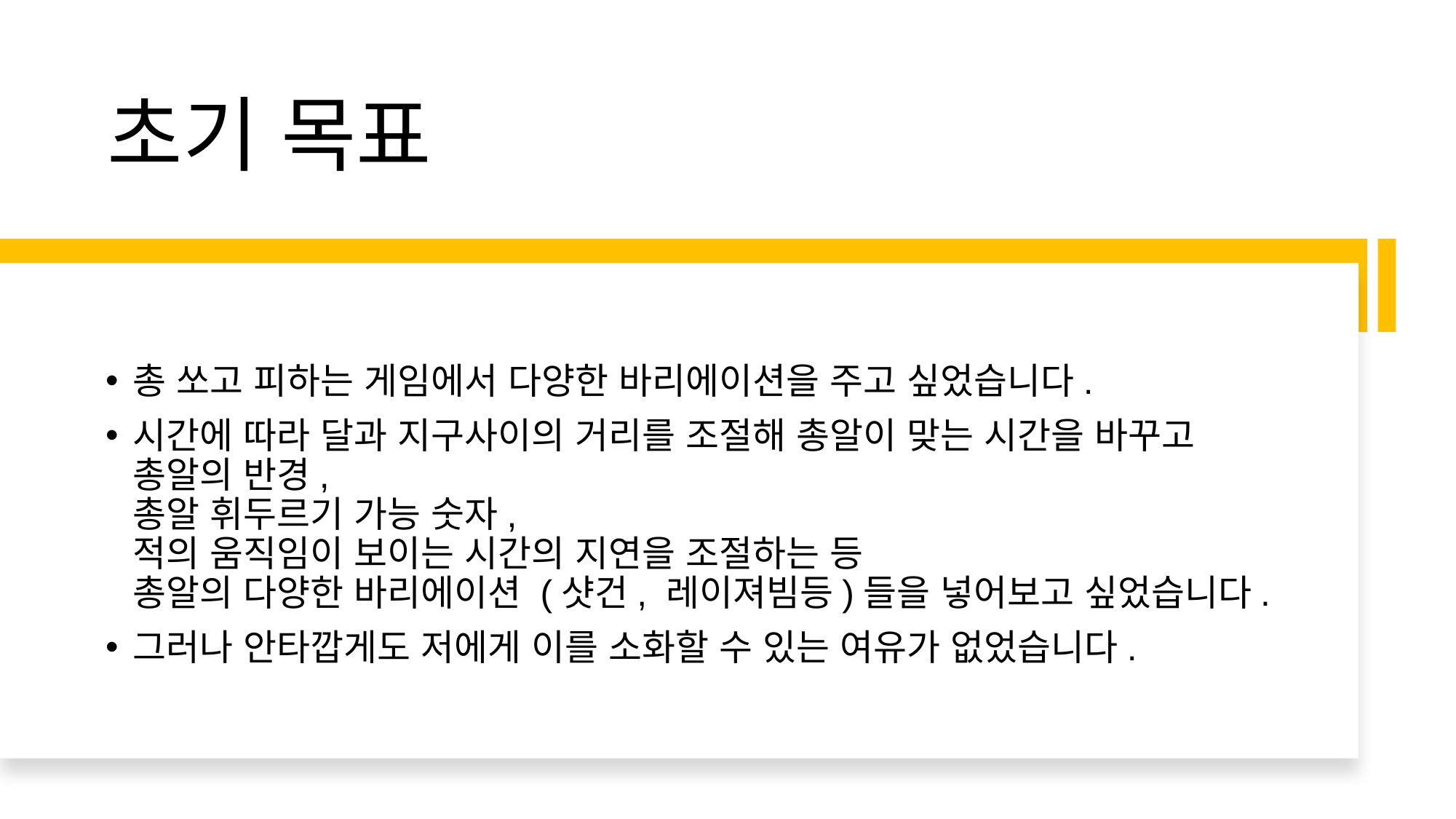

# 초기 목표

총 쏘고 피하는 게임에서 다양한 바리에이션을 주고 싶었습니다.
시간에 따라 달과 지구사이의 거리를 조절해 총알이 맞는 시간을 바꾸고
총알의 반경,
총알 휘두르기 가능 숫자,
적의 움직임이 보이는 시간의 지연을 조절하는 등
총알의 다양한 바리에이션 (샷건, 레이져빔등)들을 넣어보고 싶었습니다.
그러나 안타깝게도 저에게 이를 소화할 수 있는 여유가 없었습니다.